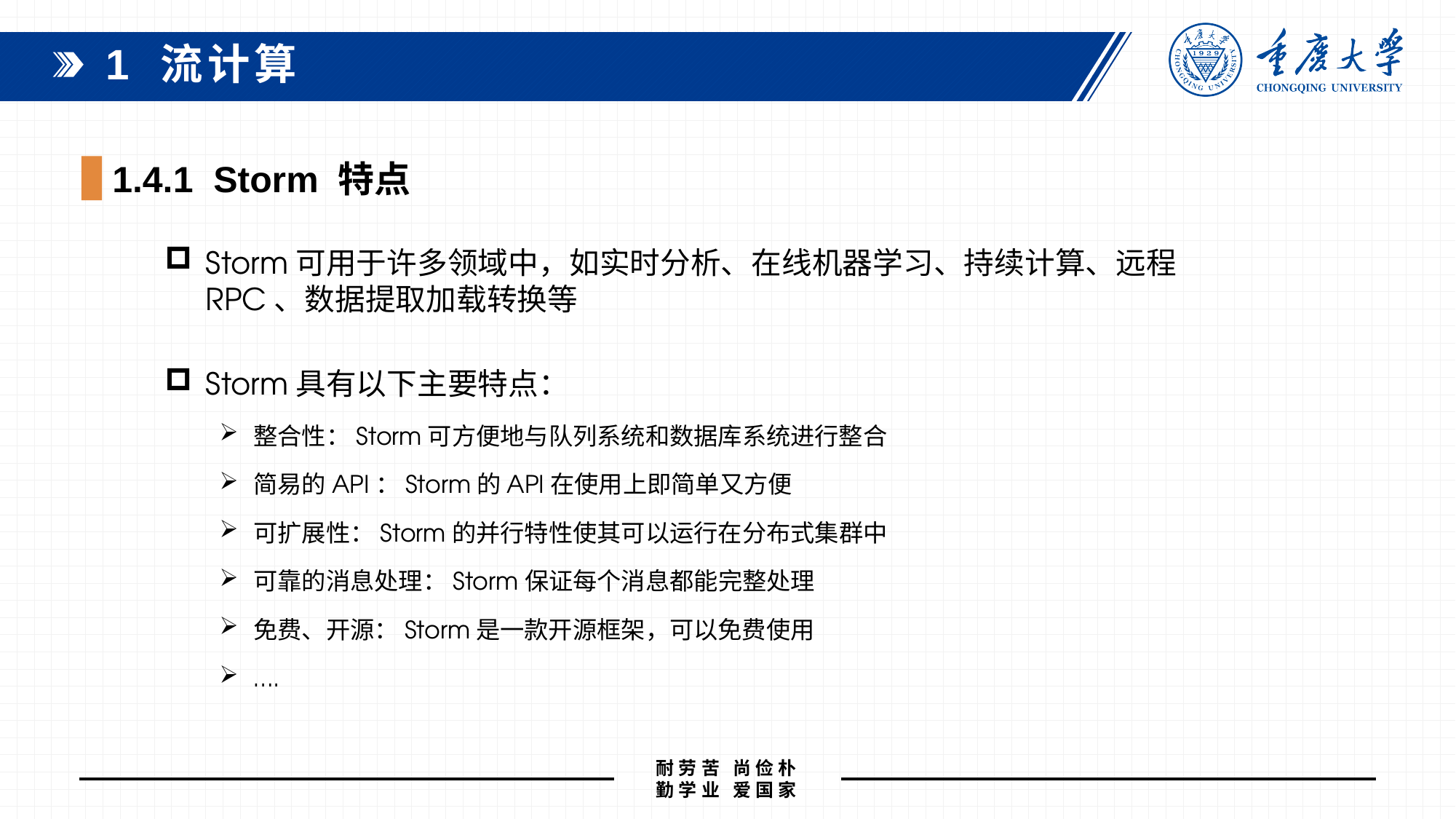

1 流计算

1.4.1  Storm 特点
Storm可用于许多领域中，如实时分析、在线机器学习、持续计算、远程RPC、数据提取加载转换等

Storm具有以下主要特点：
整合性：Storm可方便地与队列系统和数据库系统进行整合
简易的API：Storm的API在使用上即简单又方便
可扩展性：Storm的并行特性使其可以运行在分布式集群中
可靠的消息处理：Storm保证每个消息都能完整处理
免费、开源：Storm是一款开源框架，可以免费使用
….